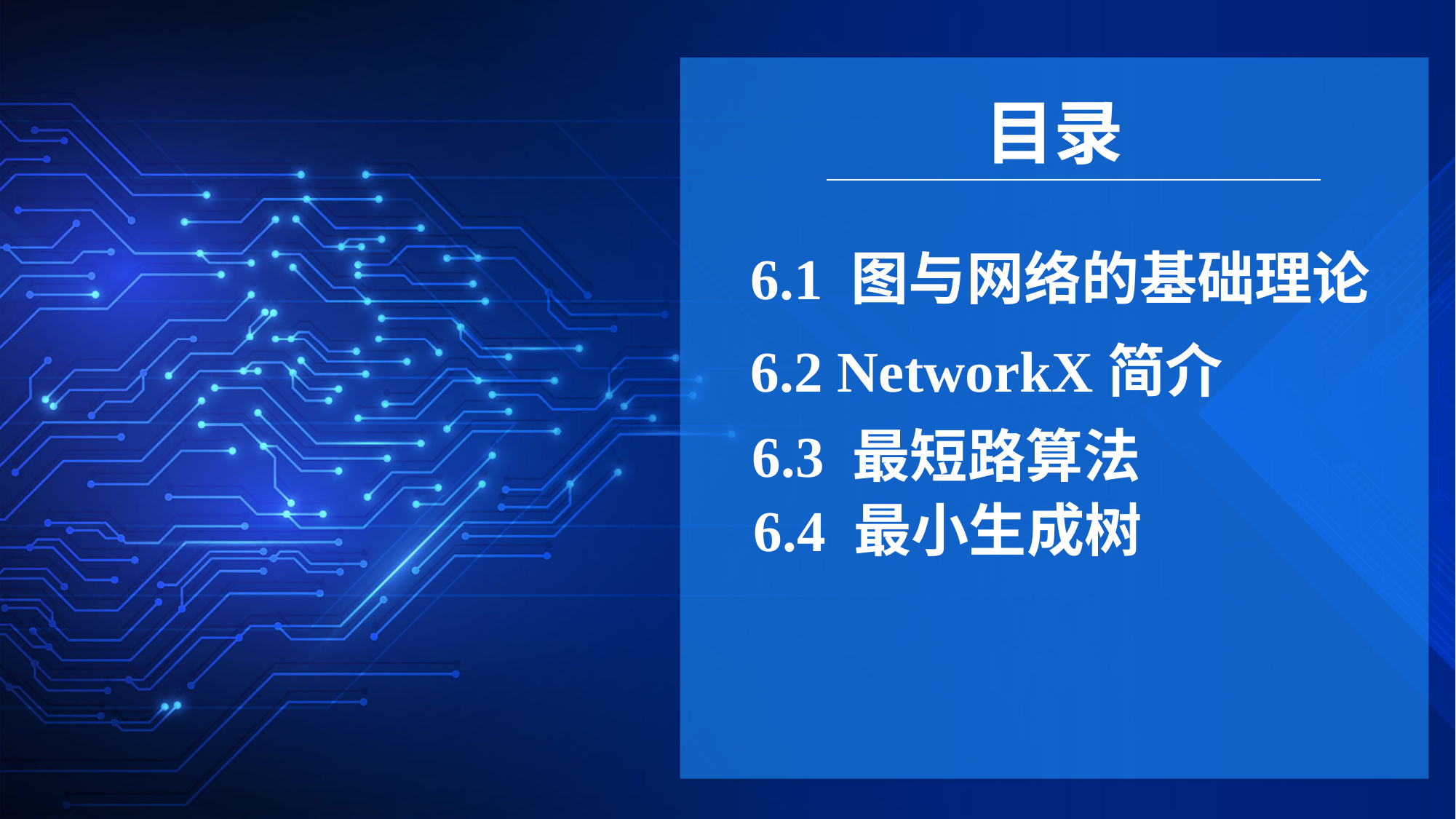

目录
6.1 图与网络的基础理论
6.2 NetworkX简介
6.3 最短路算法
6.4 最小生成树